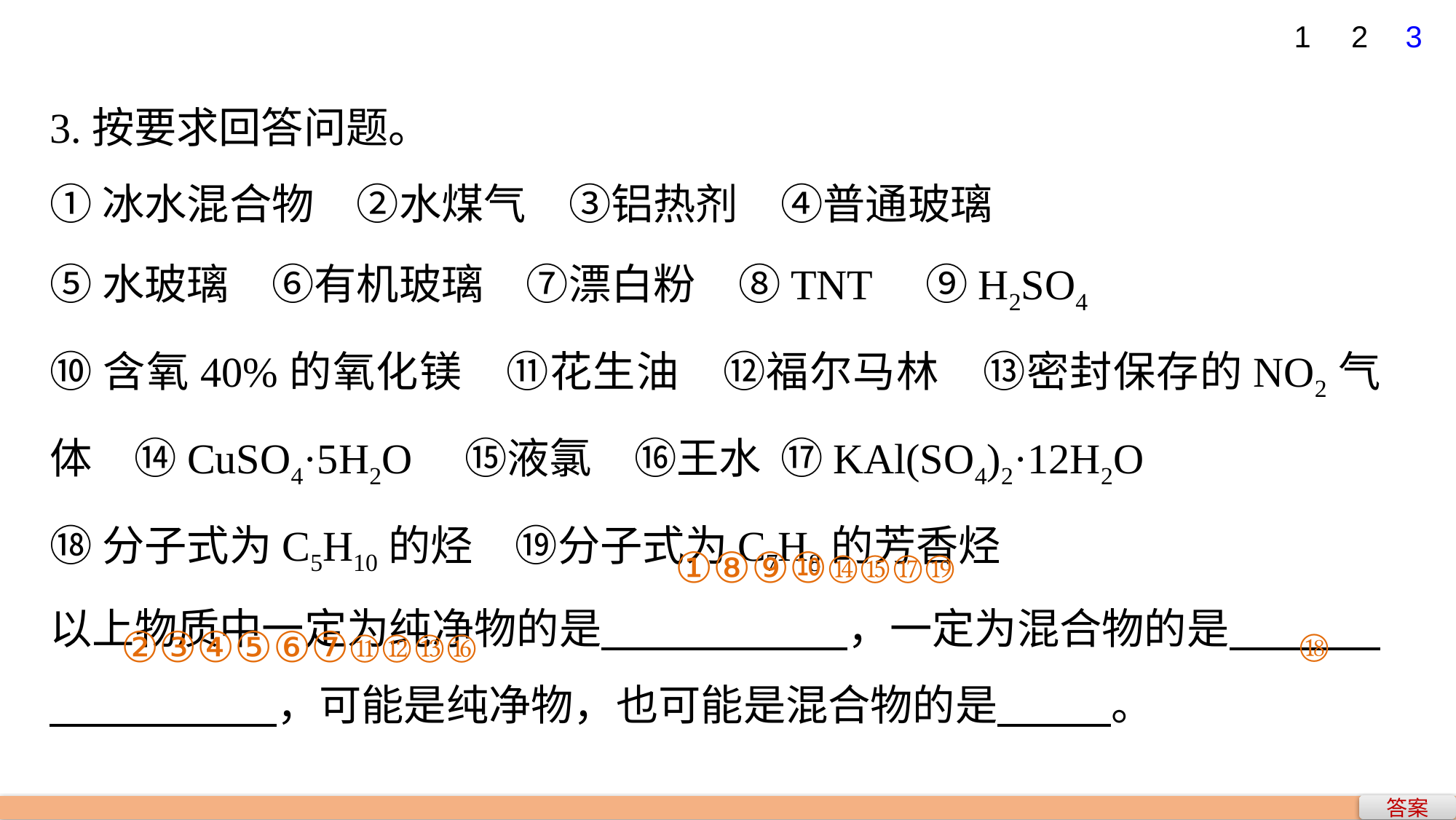

1
2
3
3.按要求回答问题。
①冰水混合物　②水煤气　③铝热剂　④普通玻璃
⑤水玻璃　⑥有机玻璃　⑦漂白粉　⑧TNT　⑨H2SO4
⑩含氧40%的氧化镁　⑪花生油　⑫福尔马林　⑬密封保存的NO2气体　⑭CuSO4·5H2O　⑮液氯　⑯王水  ⑰KAl(SO4)2·12H2O
⑱分子式为C5H10的烃　⑲分子式为C7H8的芳香烃
以上物质中一定为纯净物的是                          ，一定为混合物的是                                         ，可能是纯净物，也可能是混合物的是            。
①⑧⑨⑩⑭⑮⑰⑲
⑱
②③④⑤⑥⑦⑪⑫⑬⑯
答案